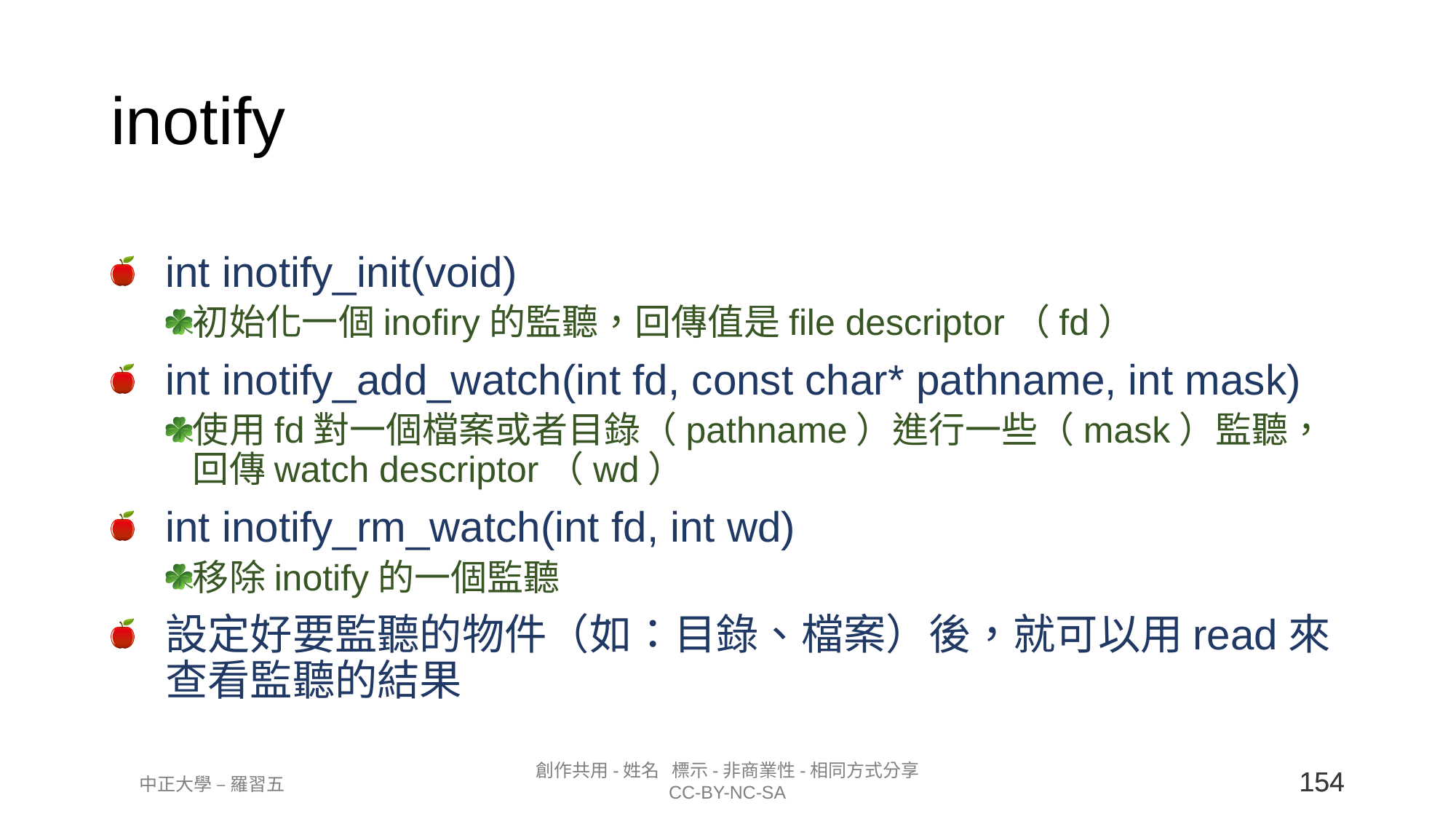

# inotify
int inotify_init(void)
初始化一個inofiry的監聽，回傳值是file descriptor（fd）
int inotify_add_watch(int fd, const char* pathname, int mask)
使用fd對一個檔案或者目錄（pathname）進行一些（mask）監聽，回傳watch descriptor（wd）
int inotify_rm_watch(int fd, int wd)
移除inotify的一個監聽
設定好要監聽的物件（如：目錄、檔案）後，就可以用read來查看監聽的結果